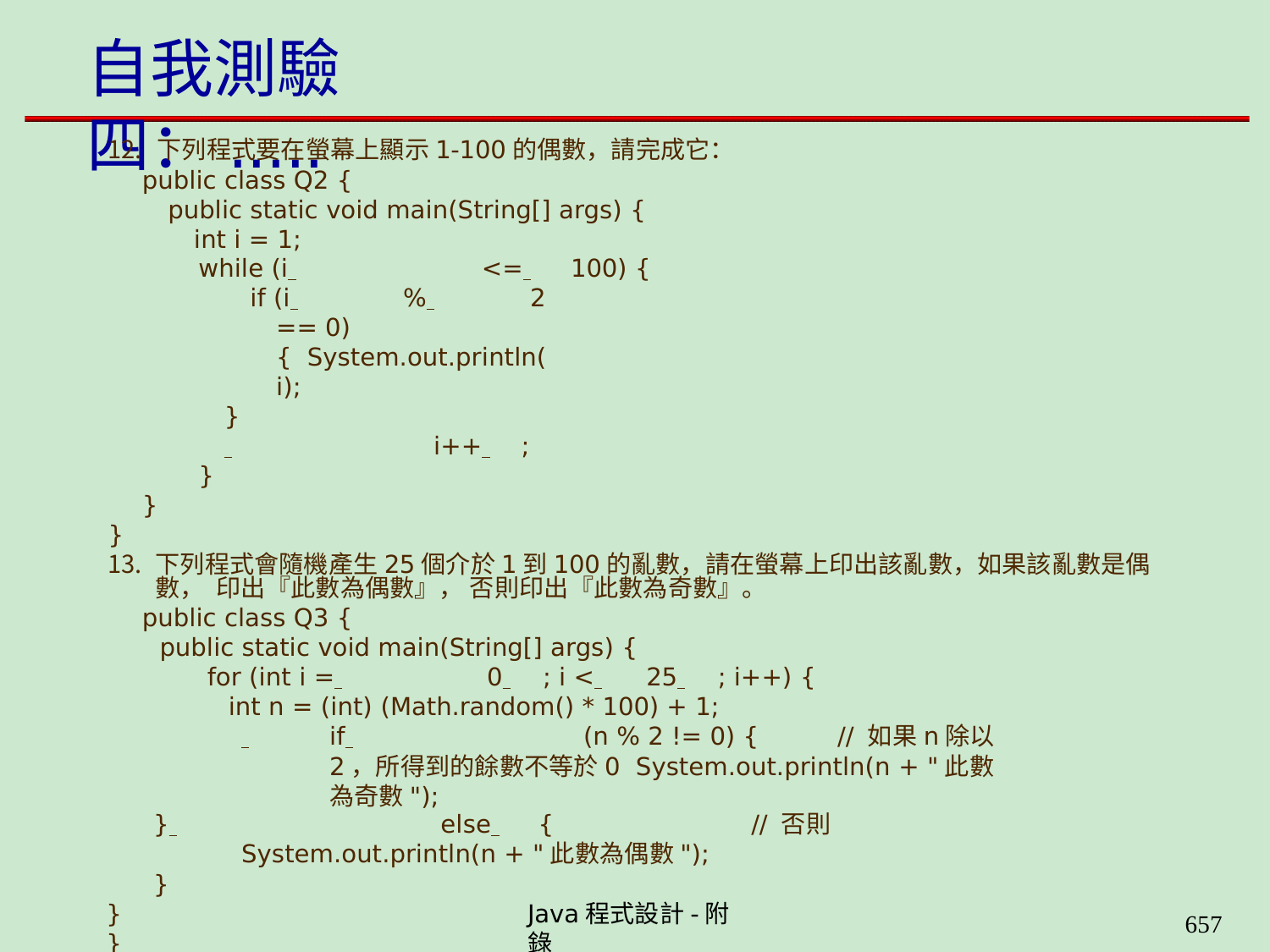

# 自我測驗四：.....
下列程式要在螢幕上顯示1-100的偶數，請完成它：
public class Q2 {
public static void main(String[] args) {  int i = 1;
while (i 	<= 	100) {
if (i 	% 	2 == 0) {  System.out.println(i);
}
 	i++ 	;
}
}
}
下列程式會隨機產生25個介於1到100的亂數，請在螢幕上印出該亂數，如果該亂數是偶數，  印出『此數為偶數』， 否則印出『此數為奇數』。
public class Q3 {
public static void main(String[] args) {
for (int i = 	0 	; i < 	25 	; i++) {
int n = (int) (Math.random() * 100) + 1;
 	if 		(n % 2 != 0) {	// 如果n除以2，所得到的餘數不等於0  System.out.println(n + "此數為奇數");
} 	else 	{	// 否則
System.out.println(n + "此數為偶數");
}
}
}
}
Java程式設計-附錄
657